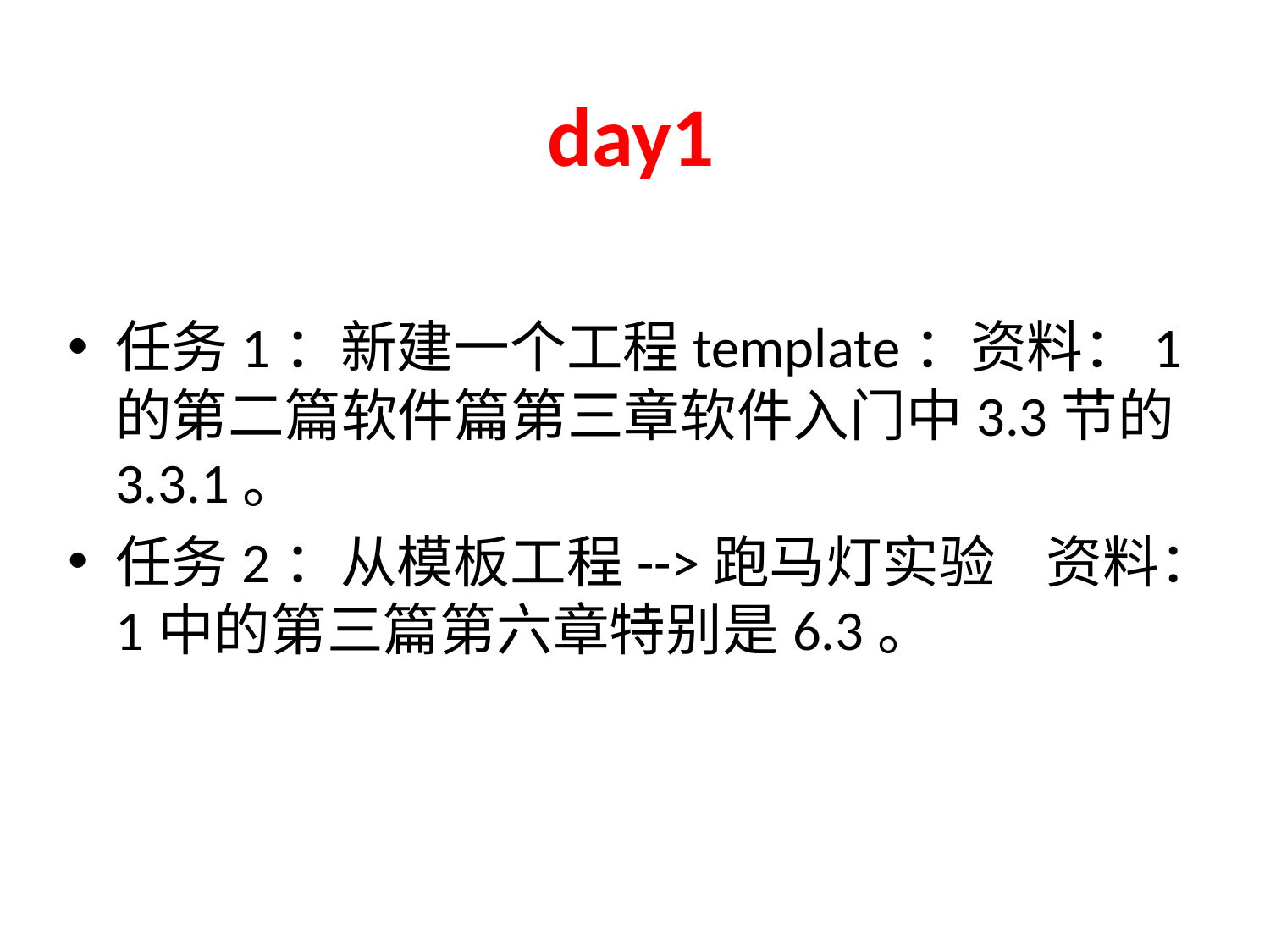

day1

任务1：新建一个工程template：资料：1的第二篇软件篇第三章软件入门中3.3节的3.3.1。
任务2：从模板工程-->跑马灯实验    资料：1中的第三篇第六章特别是6.3。